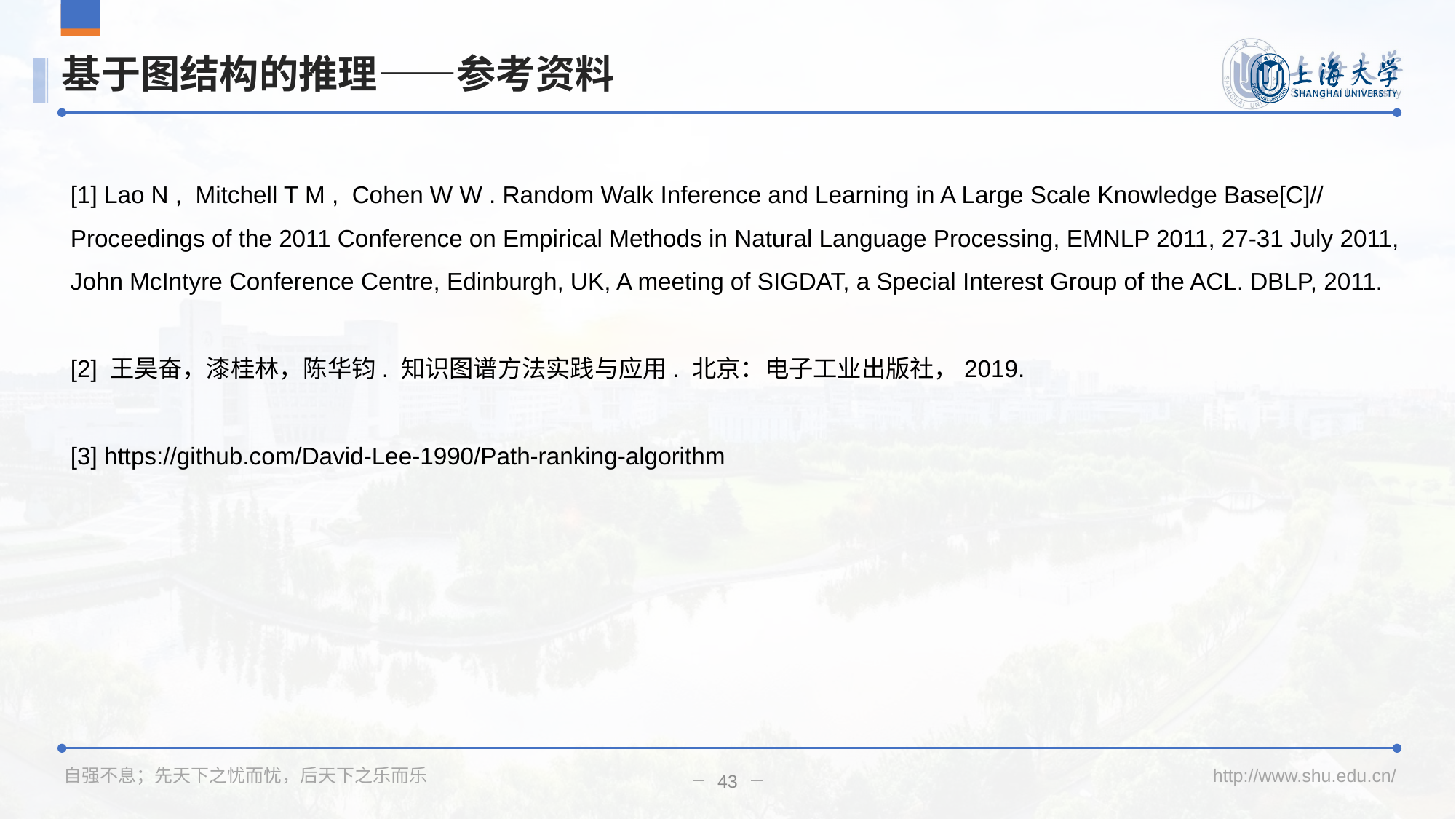

# 基于图结构的推理——参考资料
[1] Lao N ,  Mitchell T M ,  Cohen W W . Random Walk Inference and Learning in A Large Scale Knowledge Base[C]// Proceedings of the 2011 Conference on Empirical Methods in Natural Language Processing, EMNLP 2011, 27-31 July 2011, John McIntyre Conference Centre, Edinburgh, UK, A meeting of SIGDAT, a Special Interest Group of the ACL. DBLP, 2011.

[2] 王昊奋，漆桂林，陈华钧. 知识图谱方法实践与应用. 北京：电子工业出版社，2019.

[3] https://github.com/David-Lee-1990/Path-ranking-algorithm
43